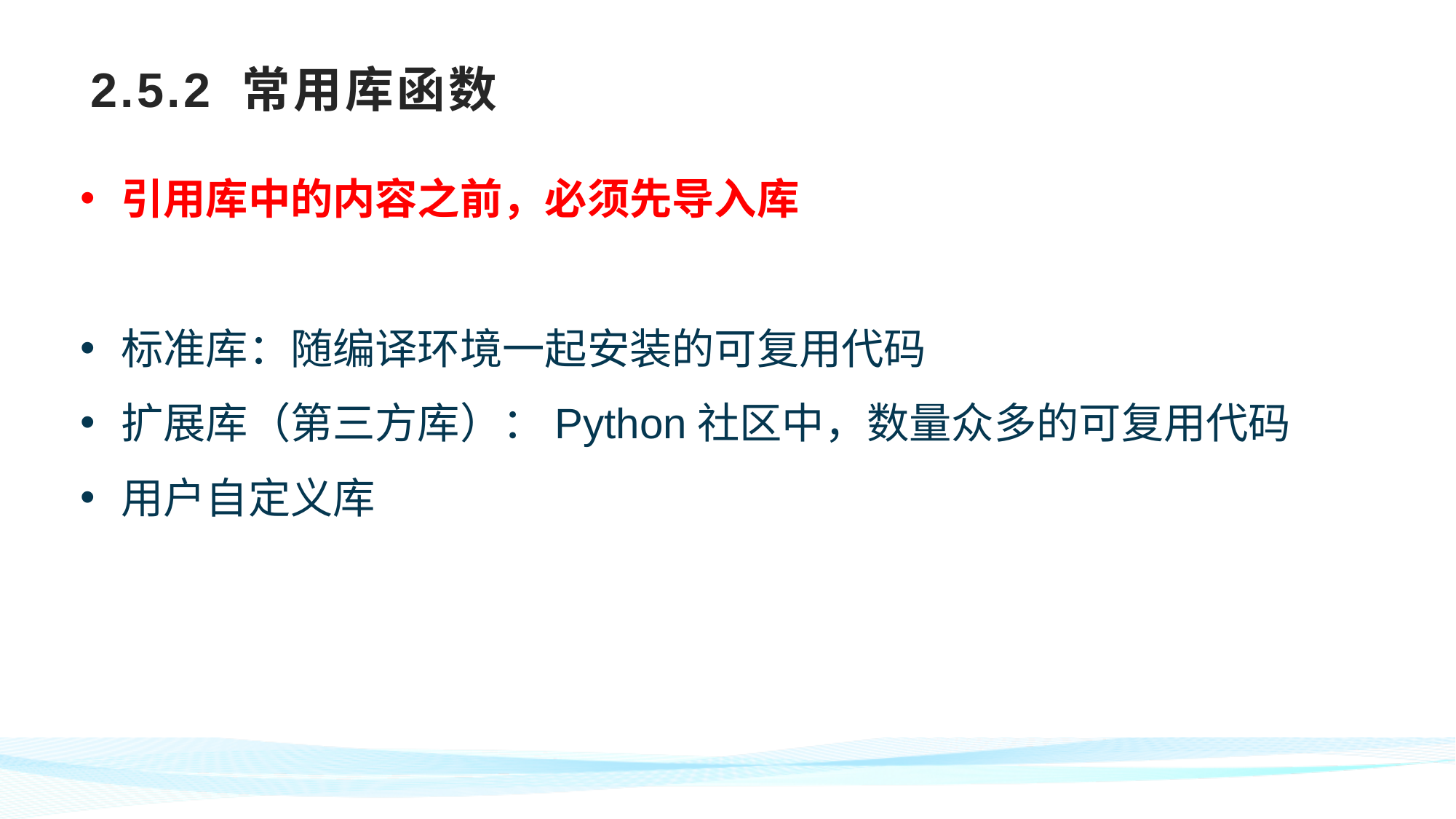

# 2.5.2 常用库函数
引用库中的内容之前，必须先导入库

标准库：随编译环境一起安装的可复用代码
扩展库（第三方库）：Python社区中，数量众多的可复用代码
用户自定义库